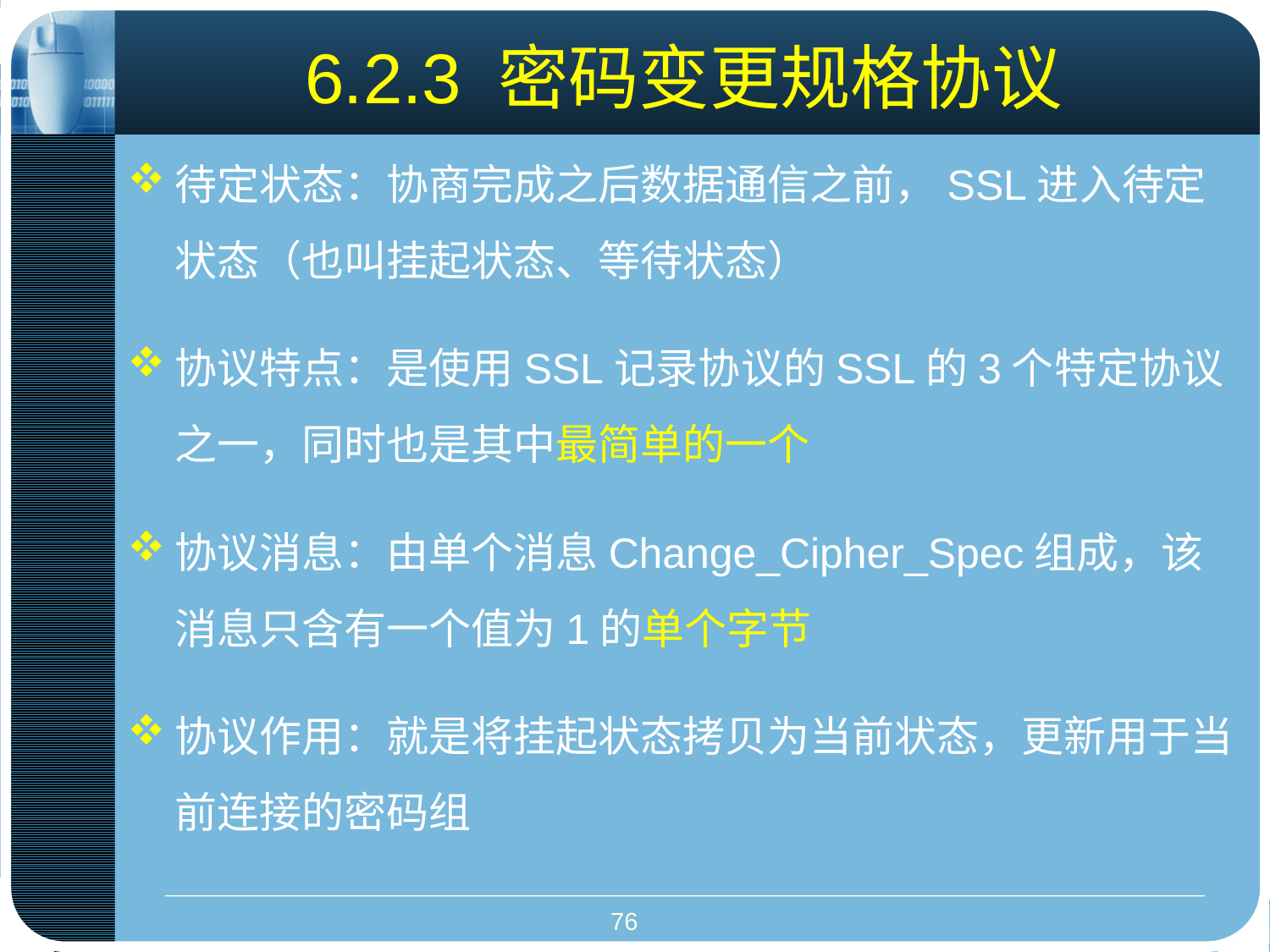

# 6.2.3 密码变更规格协议
待定状态：协商完成之后数据通信之前，SSL进入待定状态（也叫挂起状态、等待状态）
协议特点：是使用SSL记录协议的SSL的3个特定协议之一，同时也是其中最简单的一个
协议消息：由单个消息Change_Cipher_Spec组成，该消息只含有一个值为1的单个字节
协议作用：就是将挂起状态拷贝为当前状态，更新用于当前连接的密码组
76